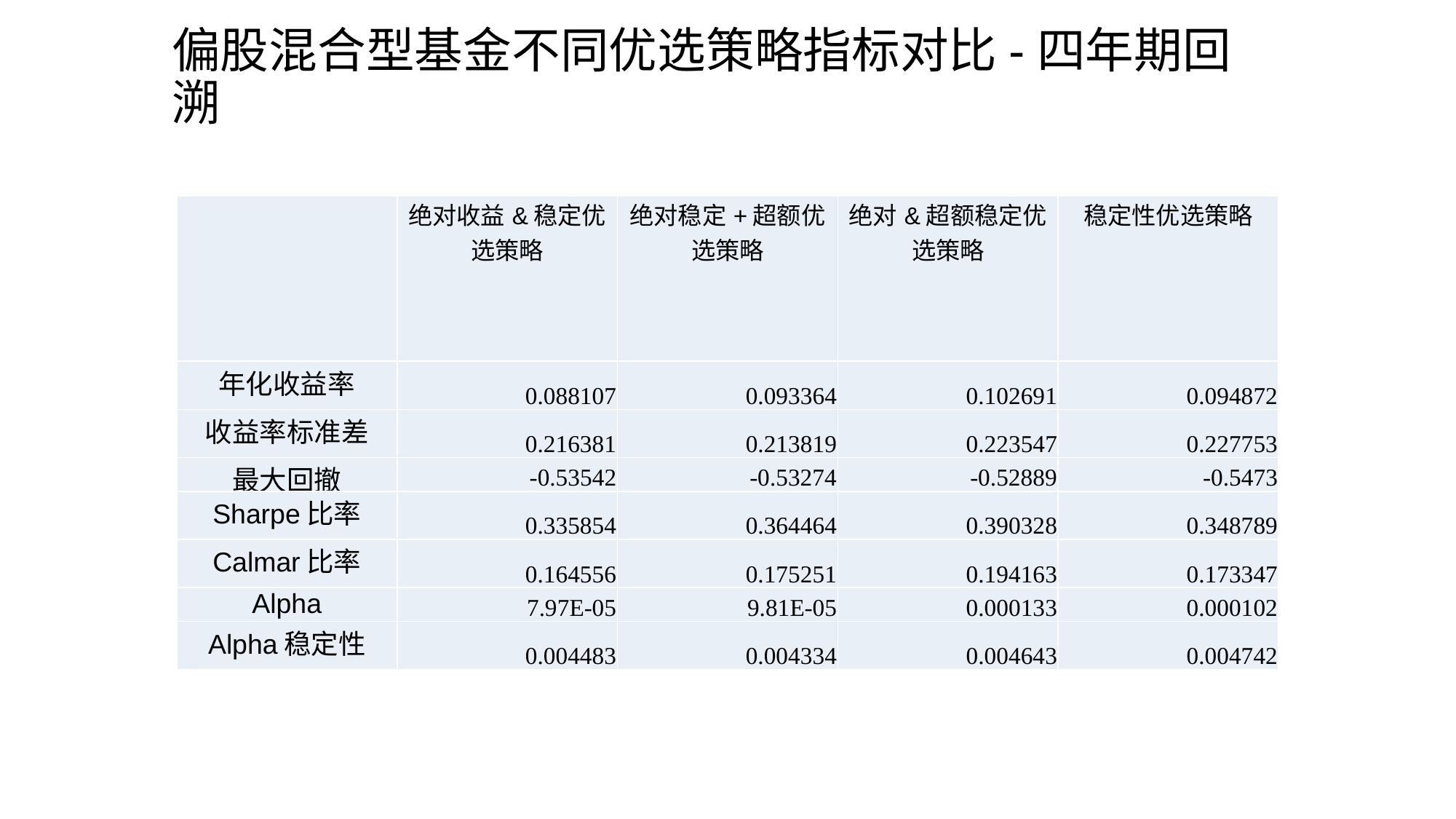

# 偏股混合型基金不同优选策略指标对比-四年期回溯
|  | 绝对收益&稳定优选策略 | 绝对稳定+超额优选策略 | 绝对&超额稳定优选策略 | 稳定性优选策略 |
| --- | --- | --- | --- | --- |
| 年化收益率 | 0.088107 | 0.093364 | 0.102691 | 0.094872 |
| 收益率标准差 | 0.216381 | 0.213819 | 0.223547 | 0.227753 |
| 最大回撤 | -0.53542 | -0.53274 | -0.52889 | -0.5473 |
| Sharpe比率 | 0.335854 | 0.364464 | 0.390328 | 0.348789 |
| Calmar比率 | 0.164556 | 0.175251 | 0.194163 | 0.173347 |
| Alpha | 7.97E-05 | 9.81E-05 | 0.000133 | 0.000102 |
| Alpha稳定性 | 0.004483 | 0.004334 | 0.004643 | 0.004742 |